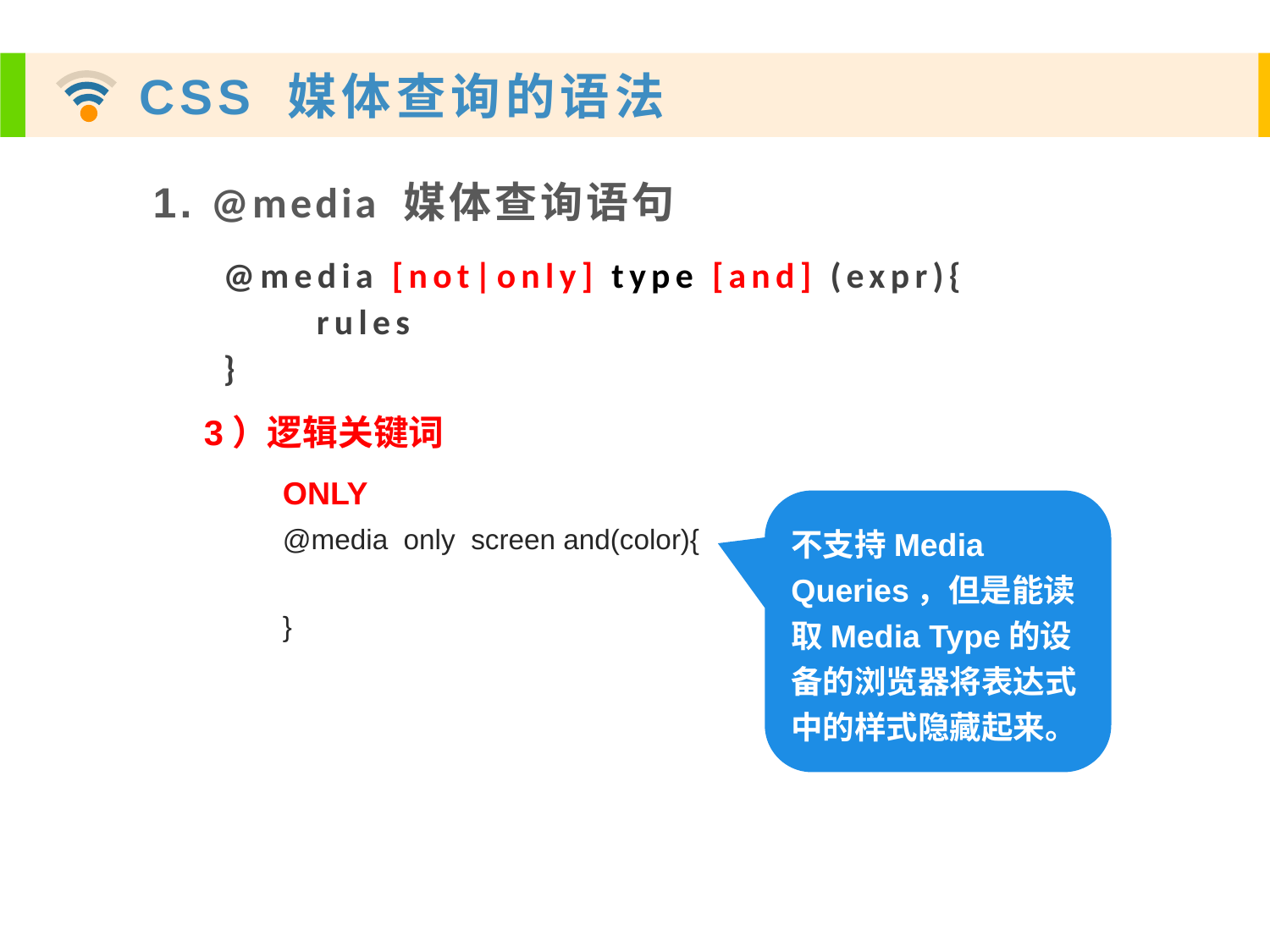

1. @media 媒体查询语句
@media [not|only] type [and] (expr){
       rules
}
3）逻辑关键词
ONLY
@media  only  screen and(color){

}
不支持Media Queries，但是能读取Media Type的设备的浏览器将表达式中的样式隐藏起来。